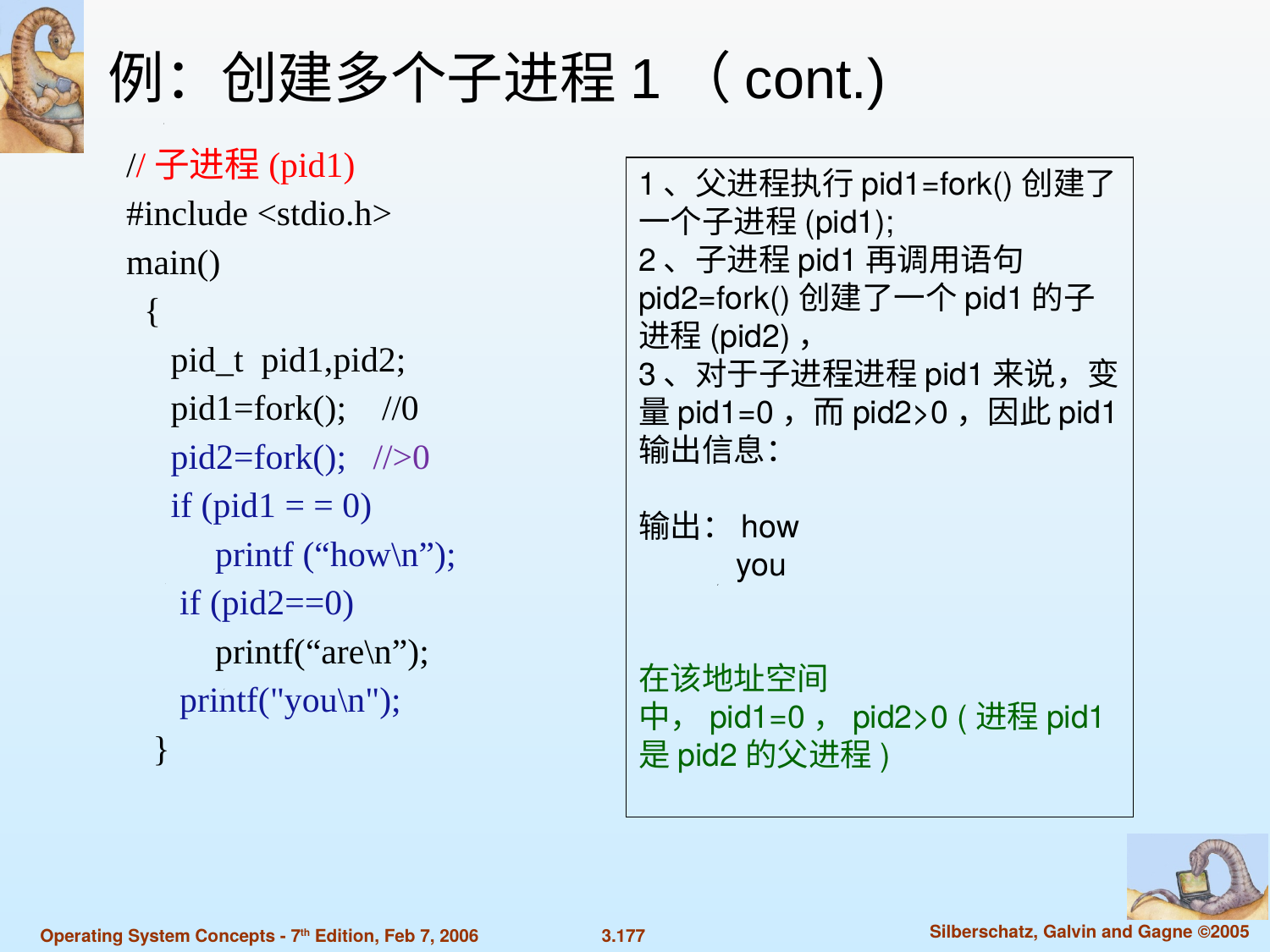

例：创建多个子进程1（cont.)
//子进程(pid1)
#include <stdio.h>
main()
  {
     pid_t  pid1,pid2;
     pid1=fork();    //0
     pid2=fork();   //>0
     if (pid1 = = 0)
          printf (“how\n”);
      if (pid2==0)
          printf(“are\n”);
      printf("you\n");
   }

1、父进程执行pid1=fork()创建了一个子进程(pid1);
2、子进程pid1再调用语句pid2=fork()创建了一个pid1的子进程(pid2)，
3、对于子进程进程pid1来说，变量pid1=0，而pid2>0，因此pid1输出信息：

输出：how
           you

在该地址空间中，pid1=0，pid2>0 (进程pid1是pid2的父进程)